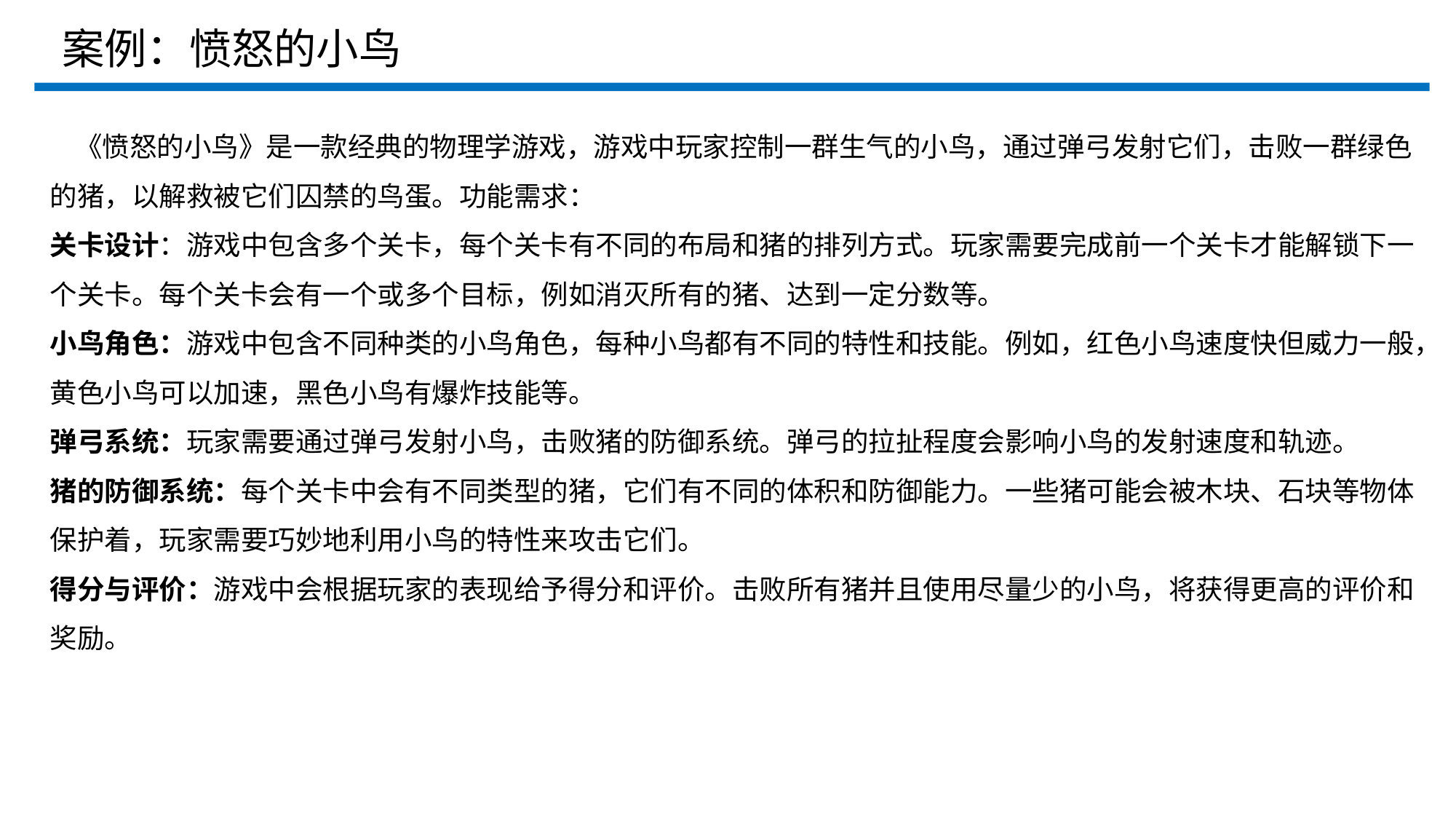

案例：愤怒的小鸟
   《愤怒的小鸟》是一款经典的物理学游戏，游戏中玩家控制一群生气的小鸟，通过弹弓发射它们，击败一群绿色的猪，以解救被它们囚禁的鸟蛋。功能需求：
关卡设计：游戏中包含多个关卡，每个关卡有不同的布局和猪的排列方式。玩家需要完成前一个关卡才能解锁下一个关卡。每个关卡会有一个或多个目标，例如消灭所有的猪、达到一定分数等。
小鸟角色：游戏中包含不同种类的小鸟角色，每种小鸟都有不同的特性和技能。例如，红色小鸟速度快但威力一般，黄色小鸟可以加速，黑色小鸟有爆炸技能等。
弹弓系统：玩家需要通过弹弓发射小鸟，击败猪的防御系统。弹弓的拉扯程度会影响小鸟的发射速度和轨迹。
猪的防御系统：每个关卡中会有不同类型的猪，它们有不同的体积和防御能力。一些猪可能会被木块、石块等物体保护着，玩家需要巧妙地利用小鸟的特性来攻击它们。
得分与评价：游戏中会根据玩家的表现给予得分和评价。击败所有猪并且使用尽量少的小鸟，将获得更高的评价和奖励。